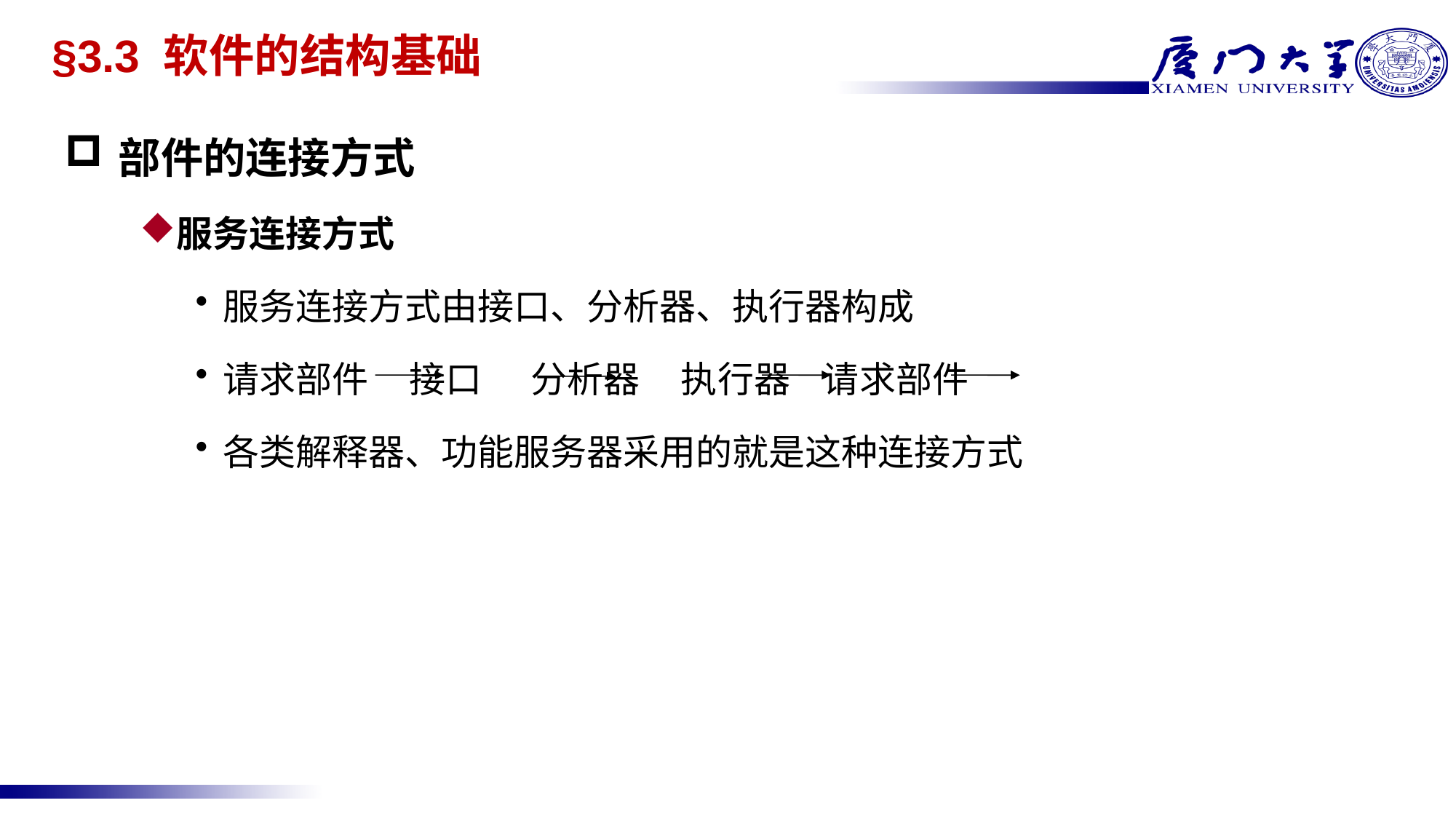

# §3.3 软件的结构基础
部件的连接方式
服务连接方式
服务连接方式由接口、分析器、执行器构成
请求部件     接口      分析器     执行器    请求部件
各类解释器、功能服务器采用的就是这种连接方式